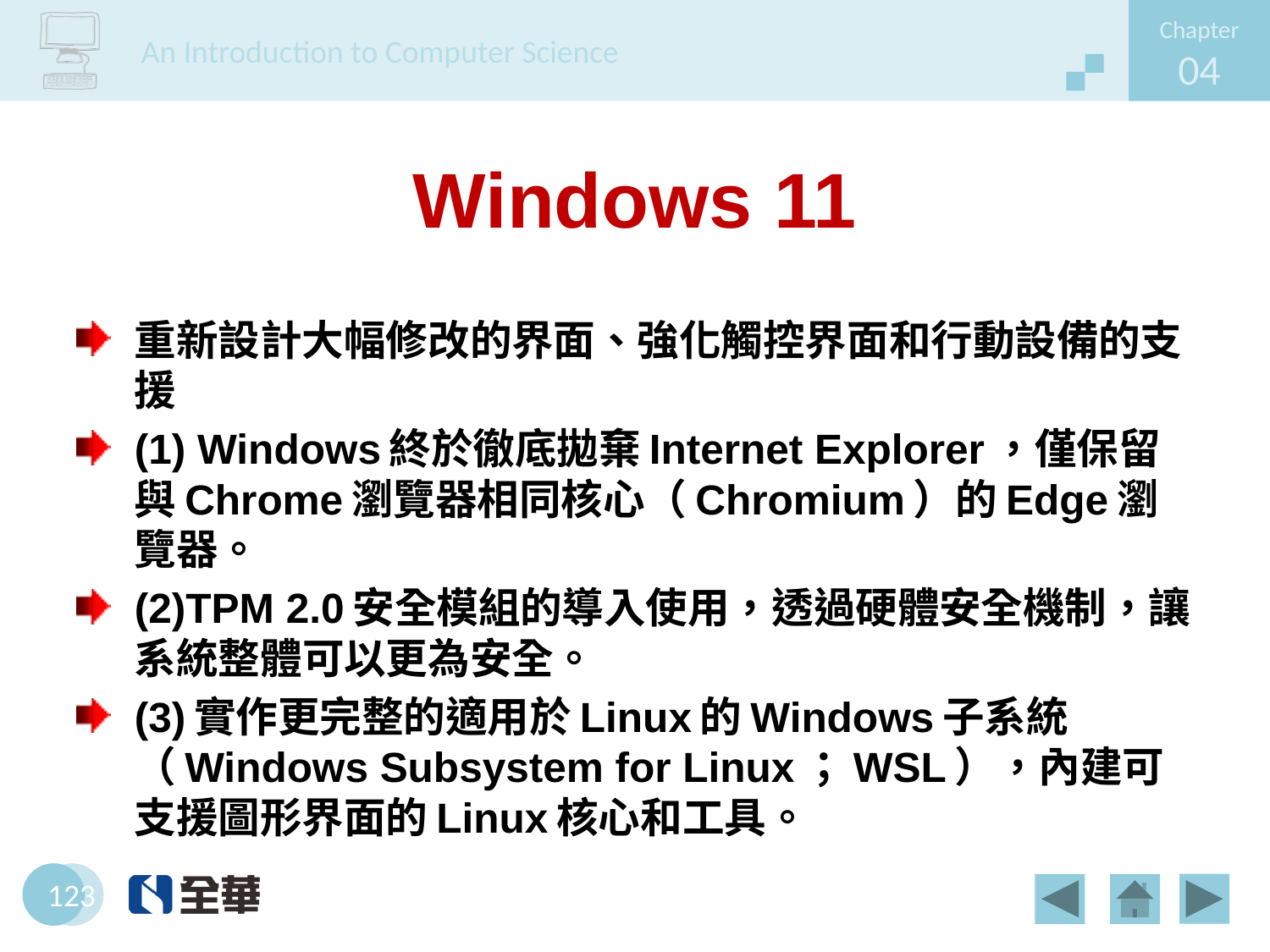

# Windows 11
重新設計大幅修改的界面、強化觸控界面和行動設備的支援
(1) Windows終於徹底拋棄Internet Explorer，僅保留與Chrome瀏覽器相同核心（Chromium）的Edge瀏覽器。
(2)TPM 2.0安全模組的導入使用，透過硬體安全機制，讓系統整體可以更為安全。
(3)實作更完整的適用於Linux的Windows子系統（Windows Subsystem for Linux；WSL），內建可支援圖形界面的Linux核心和工具。